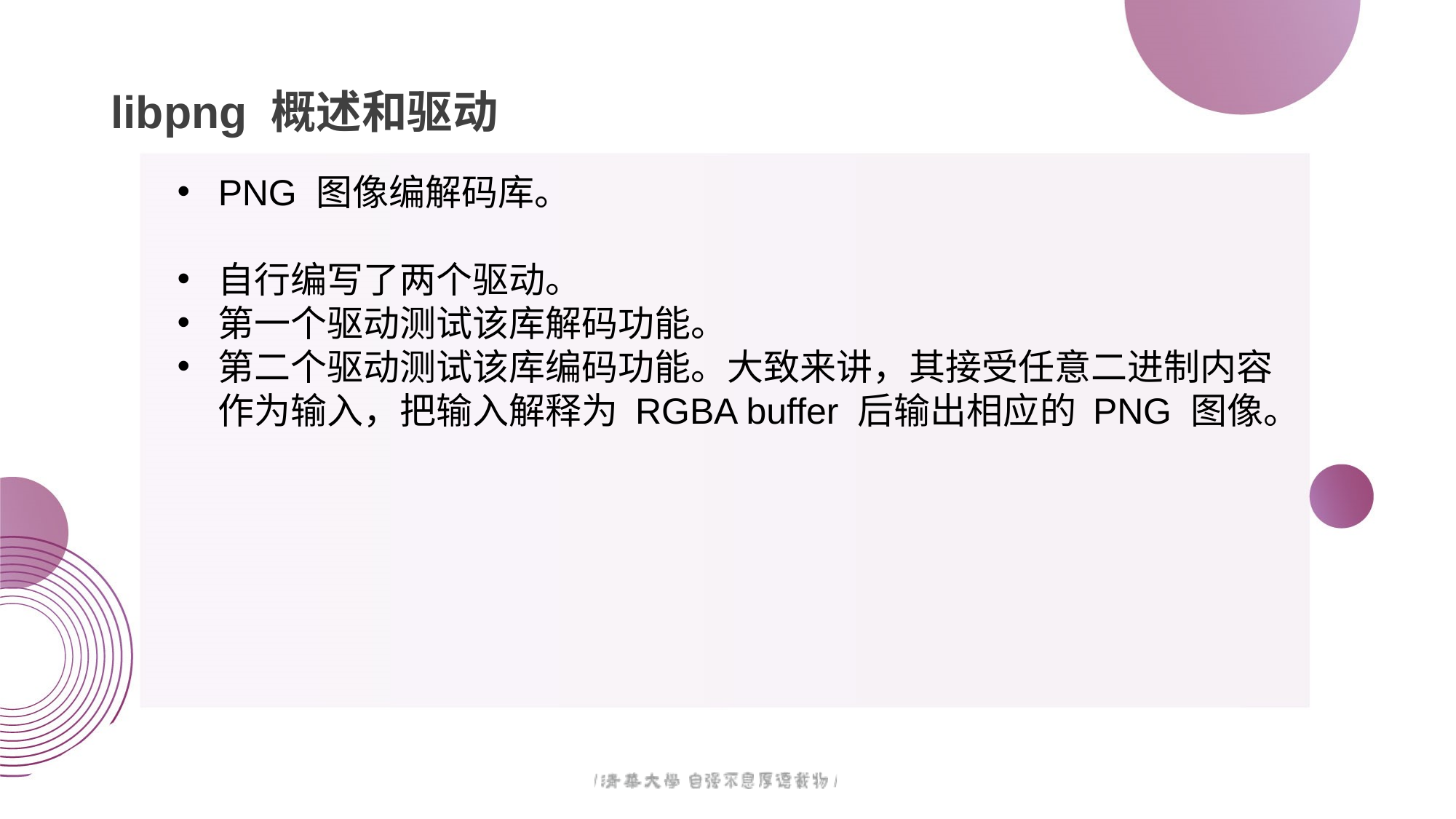

# libpng 概述和驱动
PNG 图像编解码库。

自行编写了两个驱动。
第一个驱动测试该库解码功能。
第二个驱动测试该库编码功能。大致来讲，其接受任意二进制内容作为输入，把输入解释为 RGBA buffer 后输出相应的 PNG 图像。